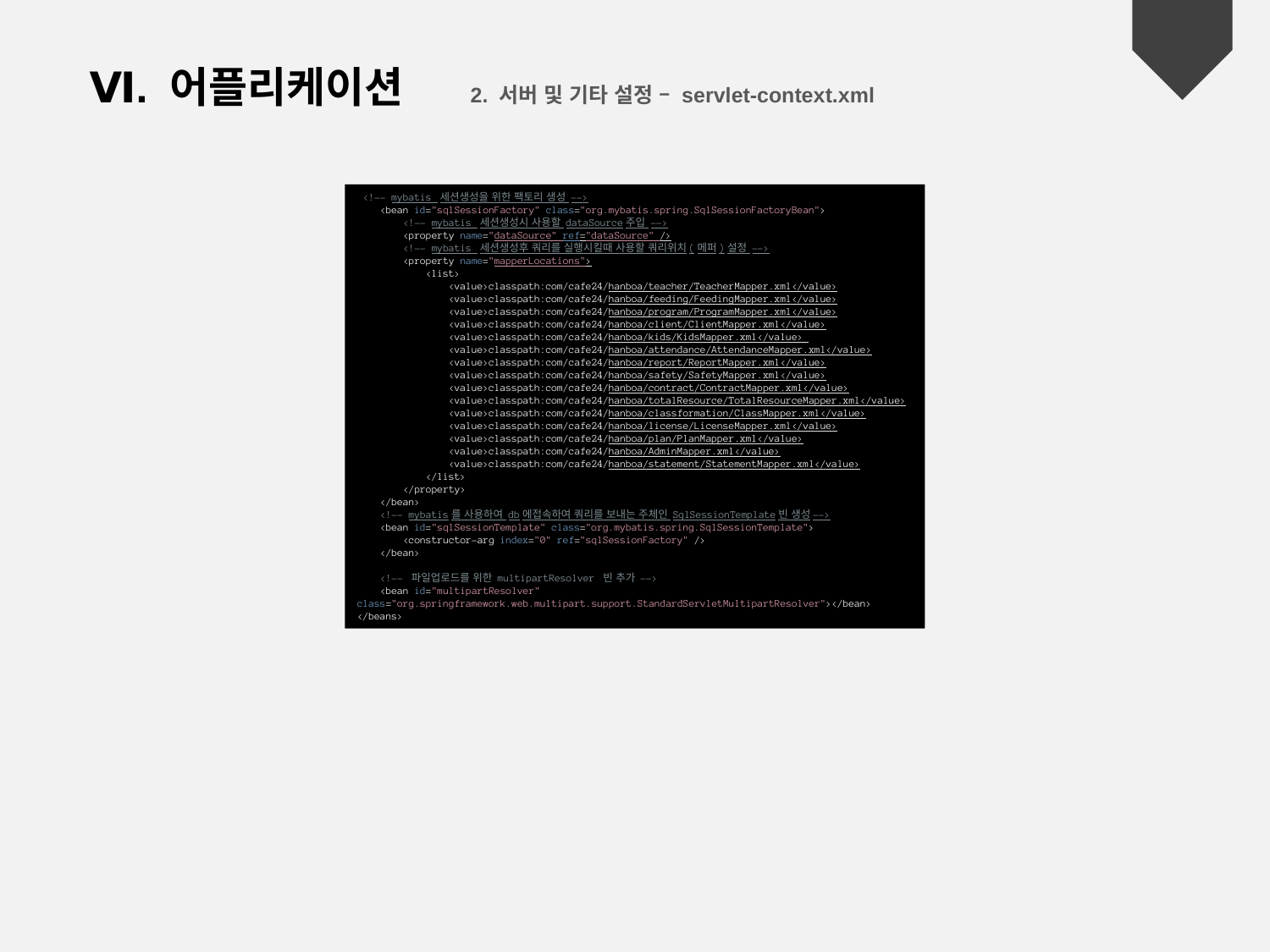

Ⅵ. 어플리케이션	2. 서버 및 기타 설정 – servlet-context.xml
 <!-- mybatis 세션생성을 위한 팩토리 생성 -->
    <bean id="sqlSessionFactory" class="org.mybatis.spring.SqlSessionFactoryBean">
        <!-- mybatis 세션생성시 사용할 dataSource주입 -->
        <property name="dataSource" ref="dataSource" />
        <!-- mybatis 세션생성후 쿼리를 실행시킬때 사용할 쿼리위치(메퍼)설정 -->
        <property name="mapperLocations">
            <list>
                <value>classpath:com/cafe24/hanboa/teacher/TeacherMapper.xml</value>
                <value>classpath:com/cafe24/hanboa/feeding/FeedingMapper.xml</value>
                <value>classpath:com/cafe24/hanboa/program/ProgramMapper.xml</value>
                <value>classpath:com/cafe24/hanboa/client/ClientMapper.xml</value>
                <value>classpath:com/cafe24/hanboa/kids/KidsMapper.xml</value>
                <value>classpath:com/cafe24/hanboa/attendance/AttendanceMapper.xml</value>
                <value>classpath:com/cafe24/hanboa/report/ReportMapper.xml</value>
                <value>classpath:com/cafe24/hanboa/safety/SafetyMapper.xml</value>
                <value>classpath:com/cafe24/hanboa/contract/ContractMapper.xml</value>
                <value>classpath:com/cafe24/hanboa/totalResource/TotalResourceMapper.xml</value>
                <value>classpath:com/cafe24/hanboa/classformation/ClassMapper.xml</value>
                <value>classpath:com/cafe24/hanboa/license/LicenseMapper.xml</value>
                <value>classpath:com/cafe24/hanboa/plan/PlanMapper.xml</value>
                <value>classpath:com/cafe24/hanboa/AdminMapper.xml</value>
                <value>classpath:com/cafe24/hanboa/statement/StatementMapper.xml</value>
            </list>
        </property>
    </bean>
    <!-- mybatis를 사용하여 db에접속하여 쿼리를 보내는 주체인 SqlSessionTemplate빈 생성-->
    <bean id="sqlSessionTemplate" class="org.mybatis.spring.SqlSessionTemplate">
        <constructor-arg index="0" ref="sqlSessionFactory" />
    </bean>

    <!-- 파일업로드를 위한 multipartResolver 빈 추가 -->
    <bean id="multipartResolver" class="org.springframework.web.multipart.support.StandardServletMultipartResolver"></bean>
</beans>